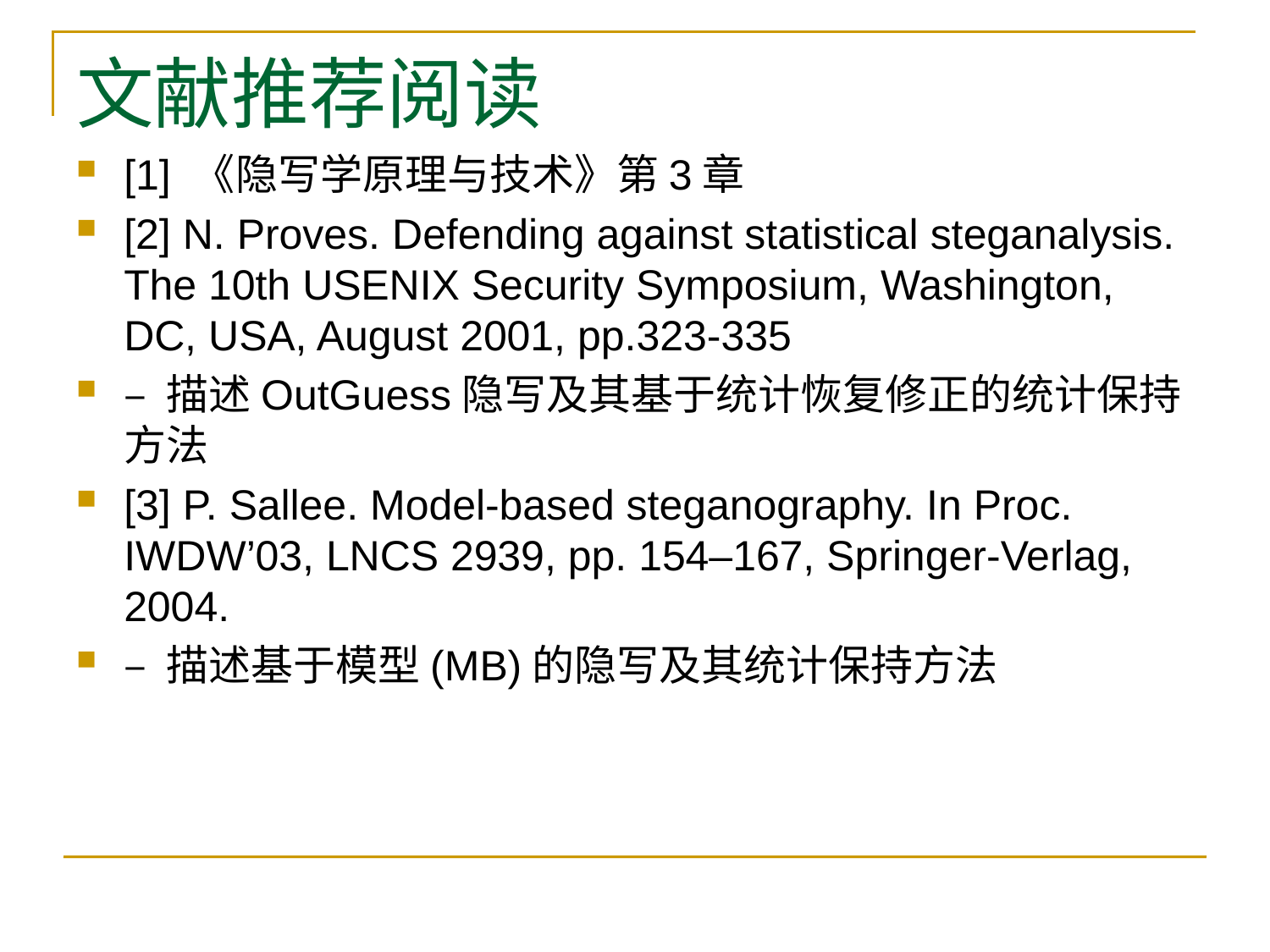

# 文献推荐阅读
[1] 《隐写学原理与技术》第3章
[2] N. Proves. Defending against statistical steganalysis. The 10th USENIX Security Symposium, Washington, DC, USA, August 2001, pp.323-335
– 描述OutGuess隐写及其基于统计恢复修正的统计保持方法
[3] P. Sallee. Model-based steganography. In Proc. IWDW’03, LNCS 2939, pp. 154–167, Springer-Verlag, 2004.
– 描述基于模型(MB)的隐写及其统计保持方法